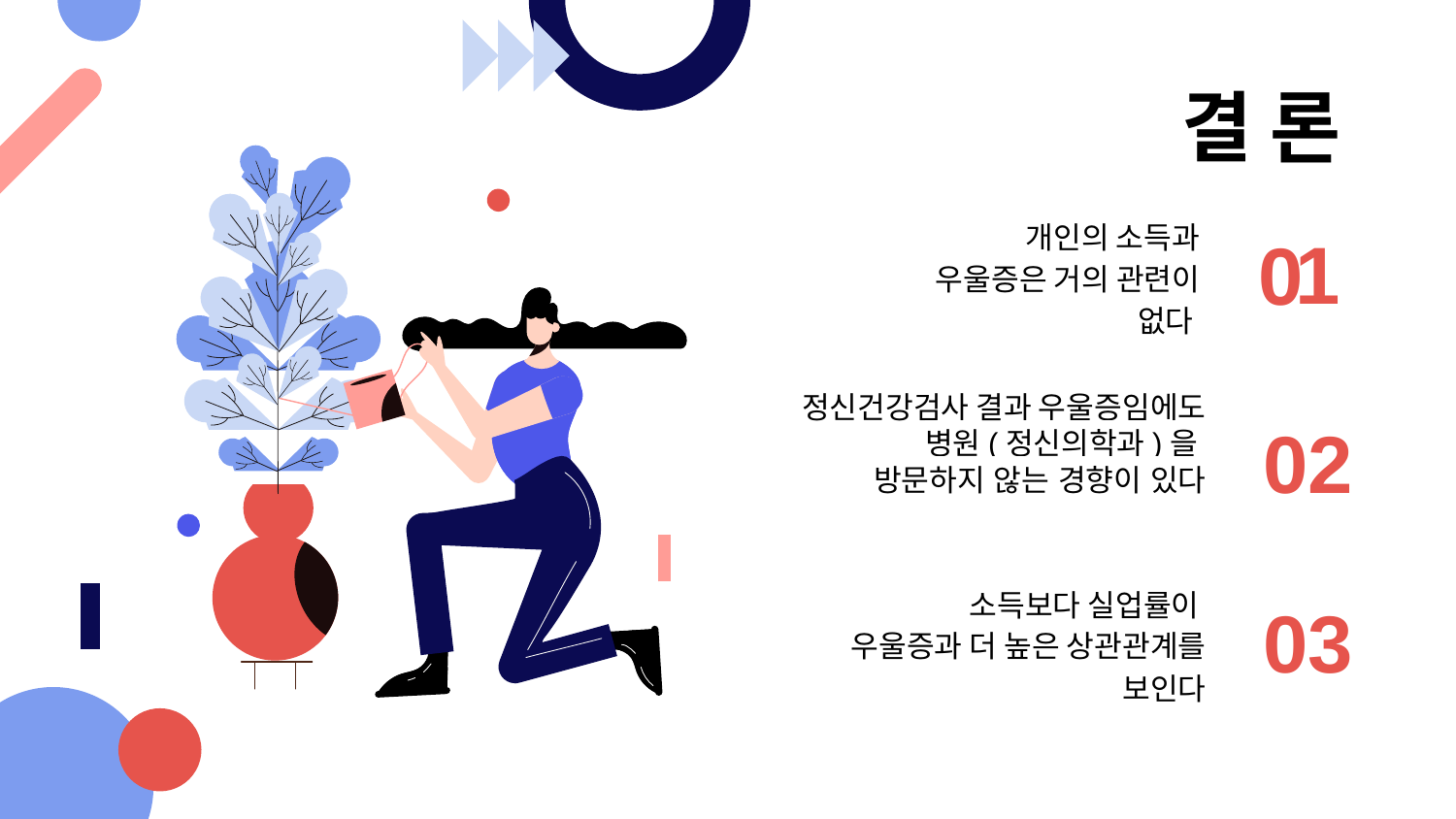

결 론

개인의 소득과 우울증은 거의 관련이 없다

1
# 0
정신건강검사 결과 우울증임에도 병원(정신의학과)을
방문하지 않는 경향이 있다

02

소득보다 실업률이
우울증과 더 높은 상관관계를 보인다

03